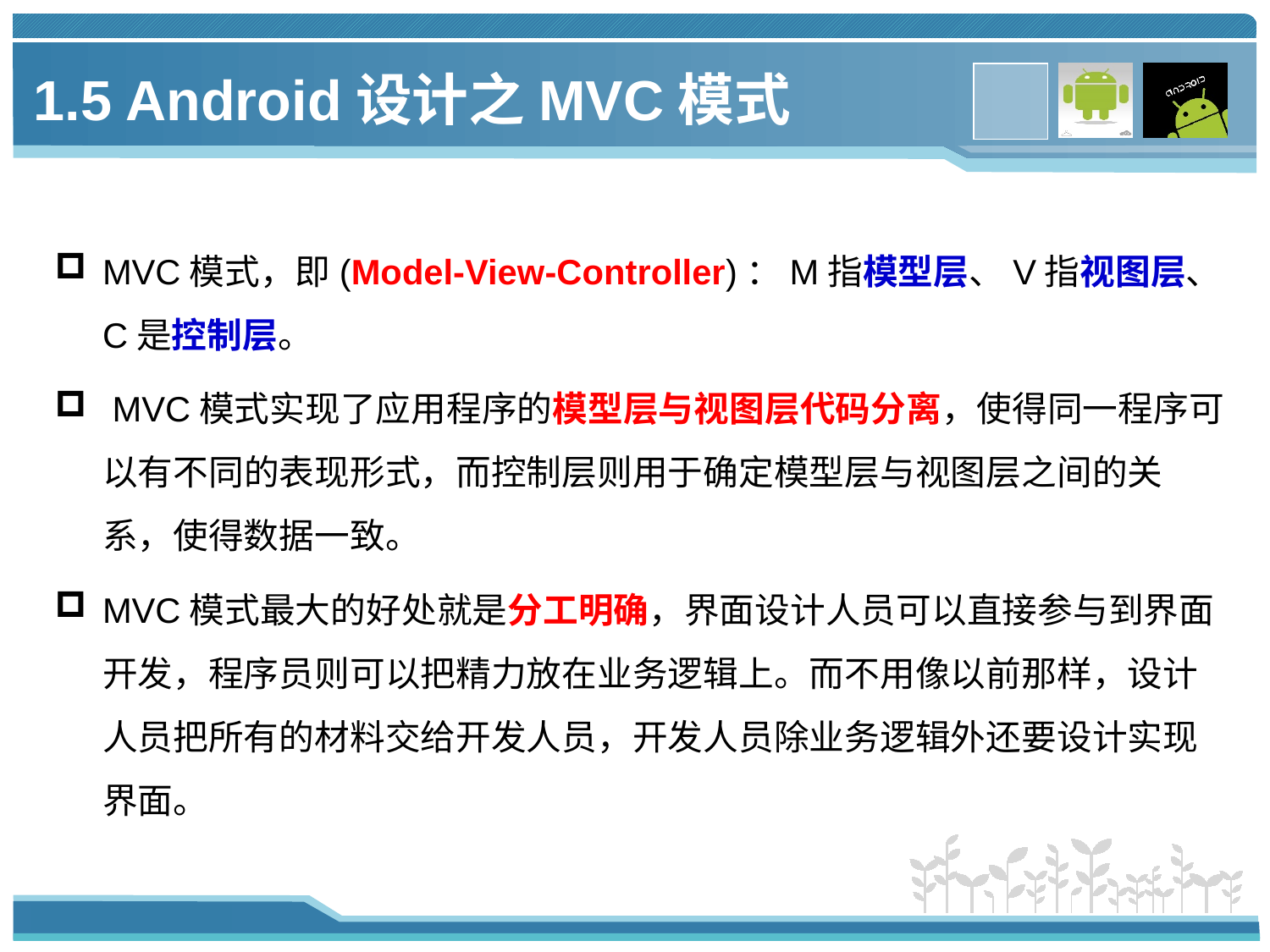

# 1.5 Android设计之MVC模式
MVC模式，即(Model-View-Controller)：M指模型层、V指视图层、C是控制层。
 MVC模式实现了应用程序的模型层与视图层代码分离，使得同一程序可以有不同的表现形式，而控制层则用于确定模型层与视图层之间的关系，使得数据一致。
MVC模式最大的好处就是分工明确，界面设计人员可以直接参与到界面开发，程序员则可以把精力放在业务逻辑上。而不用像以前那样，设计人员把所有的材料交给开发人员，开发人员除业务逻辑外还要设计实现界面。